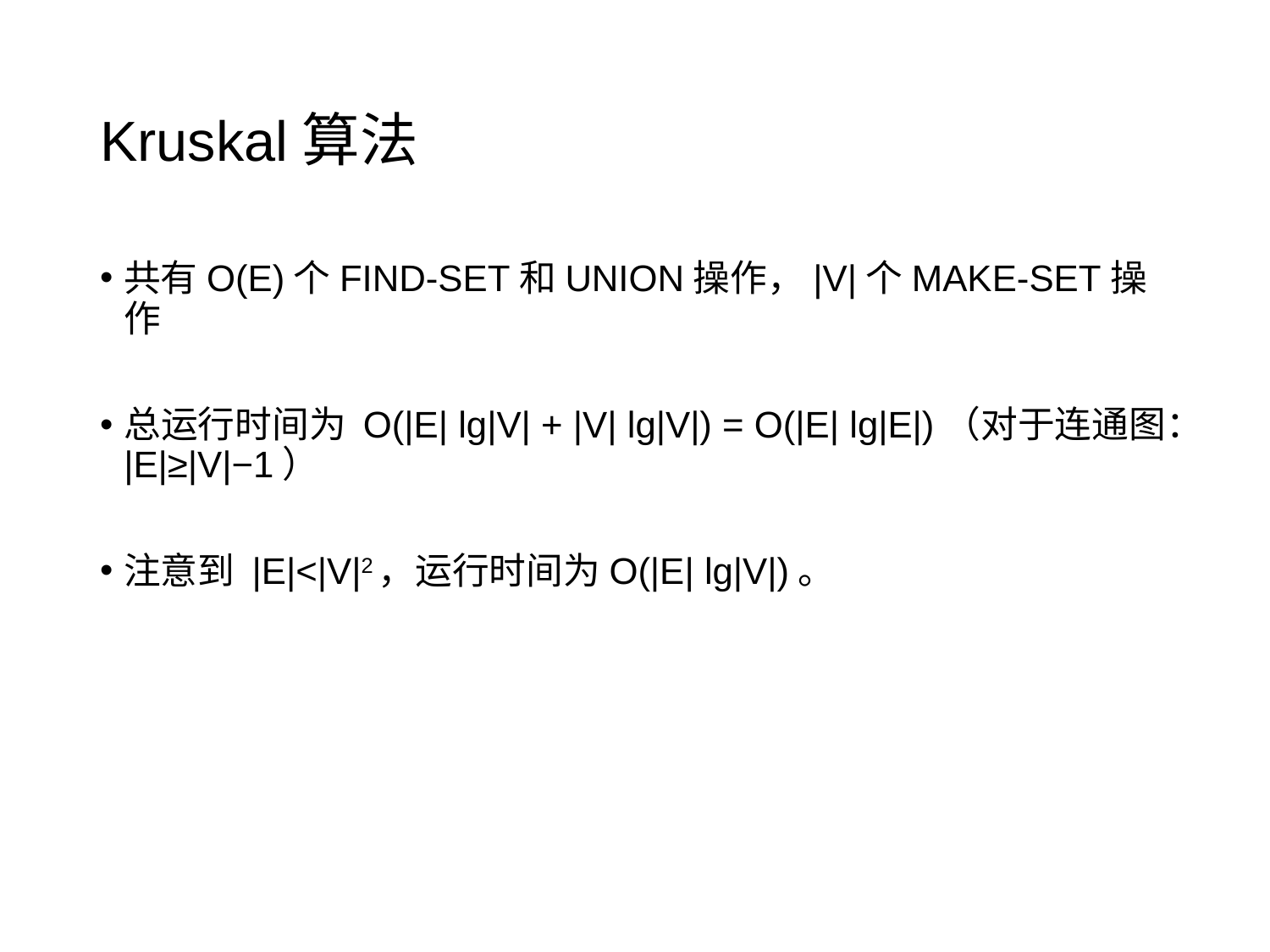

# Kruskal算法
共有O(E)个FIND-SET和UNION操作，|V|个MAKE-SET操作

总运行时间为 O(|E| lg|V| + |V| lg|V|) = O(|E| lg|E|)（对于连通图：|E|≥|V|−1）

注意到 |E|<|V|2，运行时间为O(|E| lg|V|)。